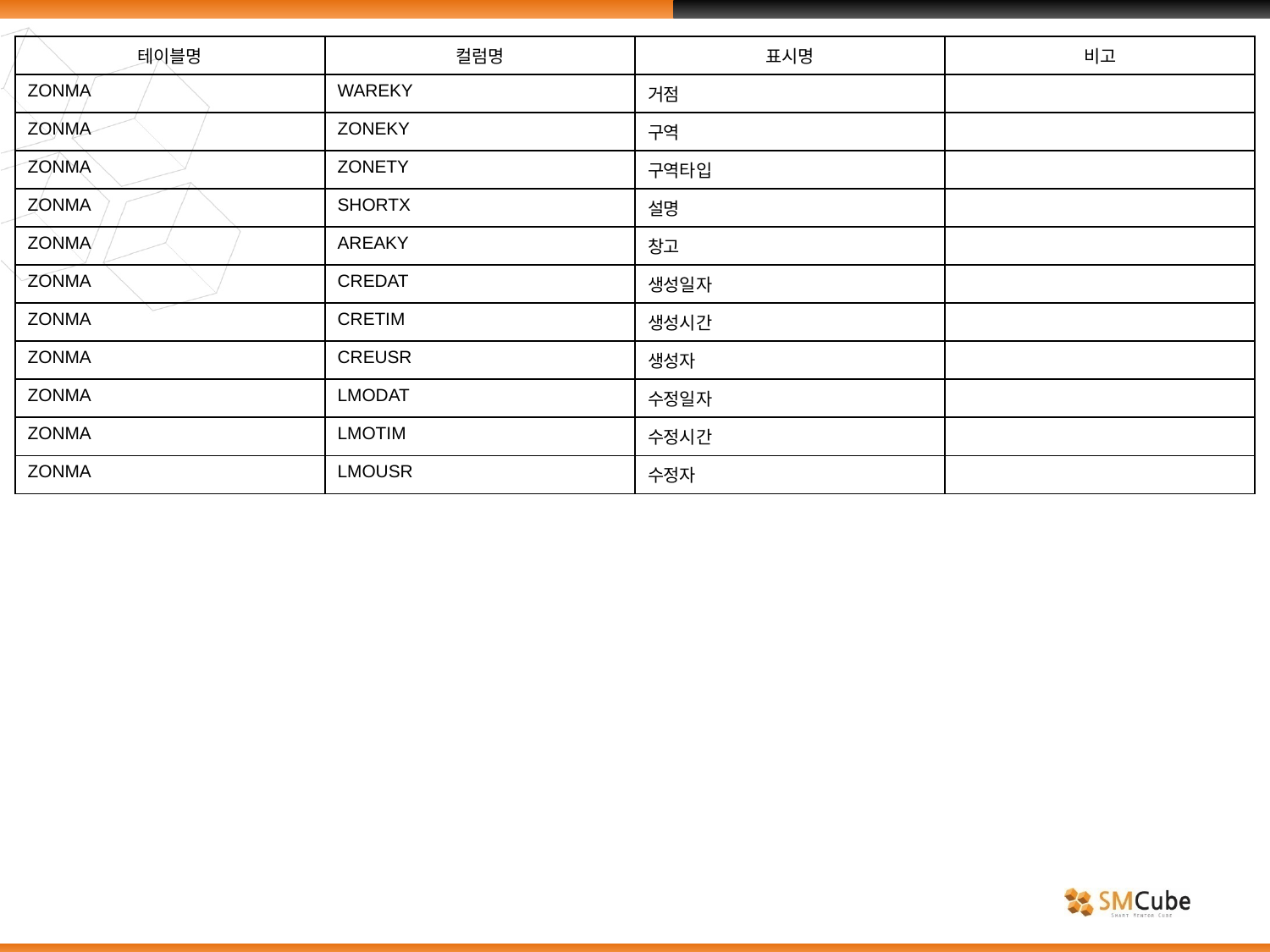

| 테이블명 | 컬럼명 | 표시명 | 비고 |
| --- | --- | --- | --- |
| ZONMA | WAREKY | 거점 |  |
| ZONMA | ZONEKY | 구역 |  |
| ZONMA | ZONETY | 구역타입 |  |
| ZONMA | SHORTX | 설명 |  |
| ZONMA | AREAKY | 창고 |  |
| ZONMA | CREDAT | 생성일자 |  |
| ZONMA | CRETIM | 생성시간 |  |
| ZONMA | CREUSR | 생성자 |  |
| ZONMA | LMODAT | 수정일자 |  |
| ZONMA | LMOTIM | 수정시간 |  |
| ZONMA | LMOUSR | 수정자 |  |